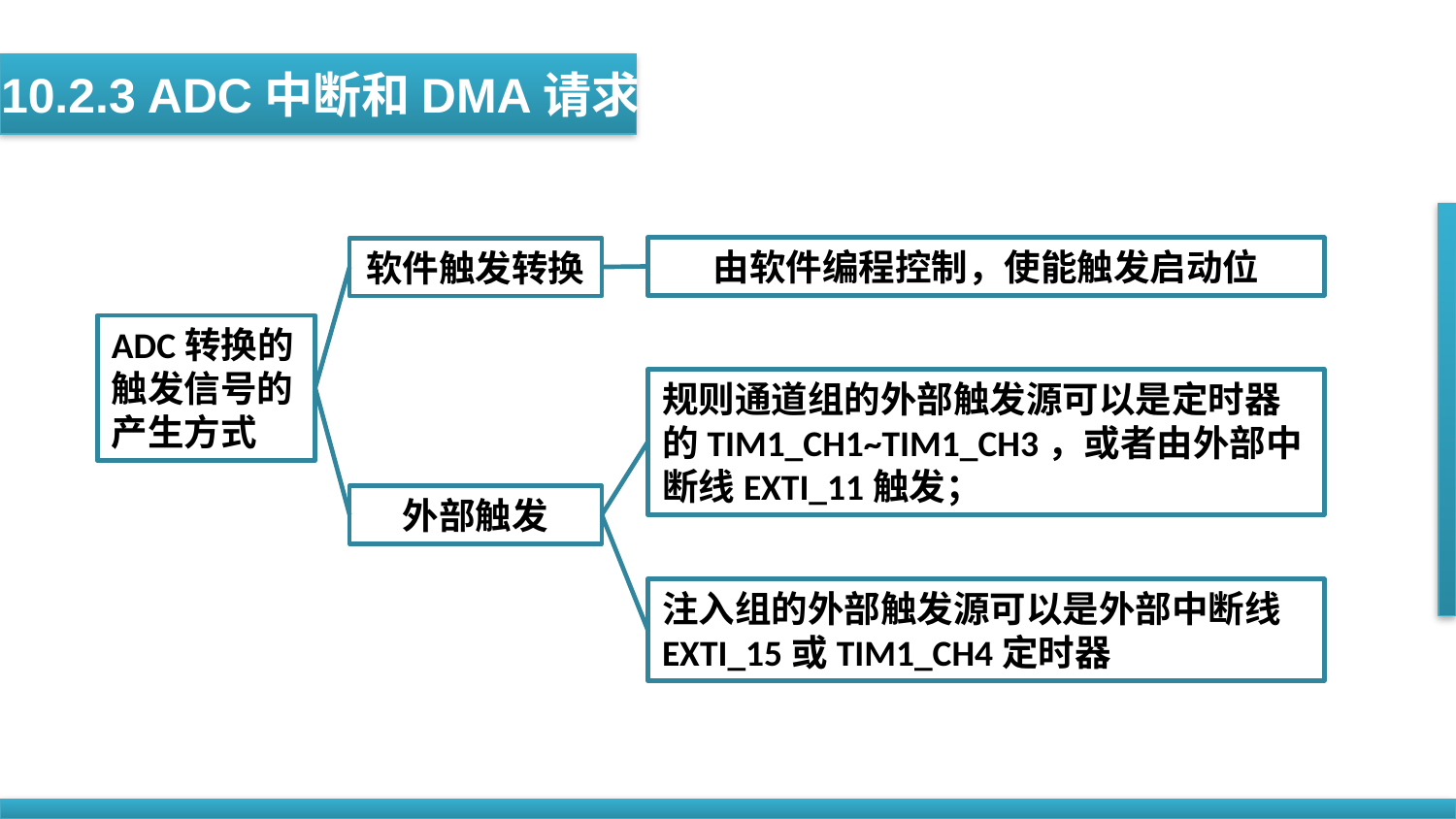

10.2.3 ADC中断和DMA请求
由软件编程控制，使能触发启动位
软件触发转换
ADC转换的触发信号的产生方式
规则通道组的外部触发源可以是定时器的TIM1_CH1~TIM1_CH3，或者由外部中断线EXTI_11触发；
外部触发
注入组的外部触发源可以是外部中断线EXTI_15或TIM1_CH4定时器